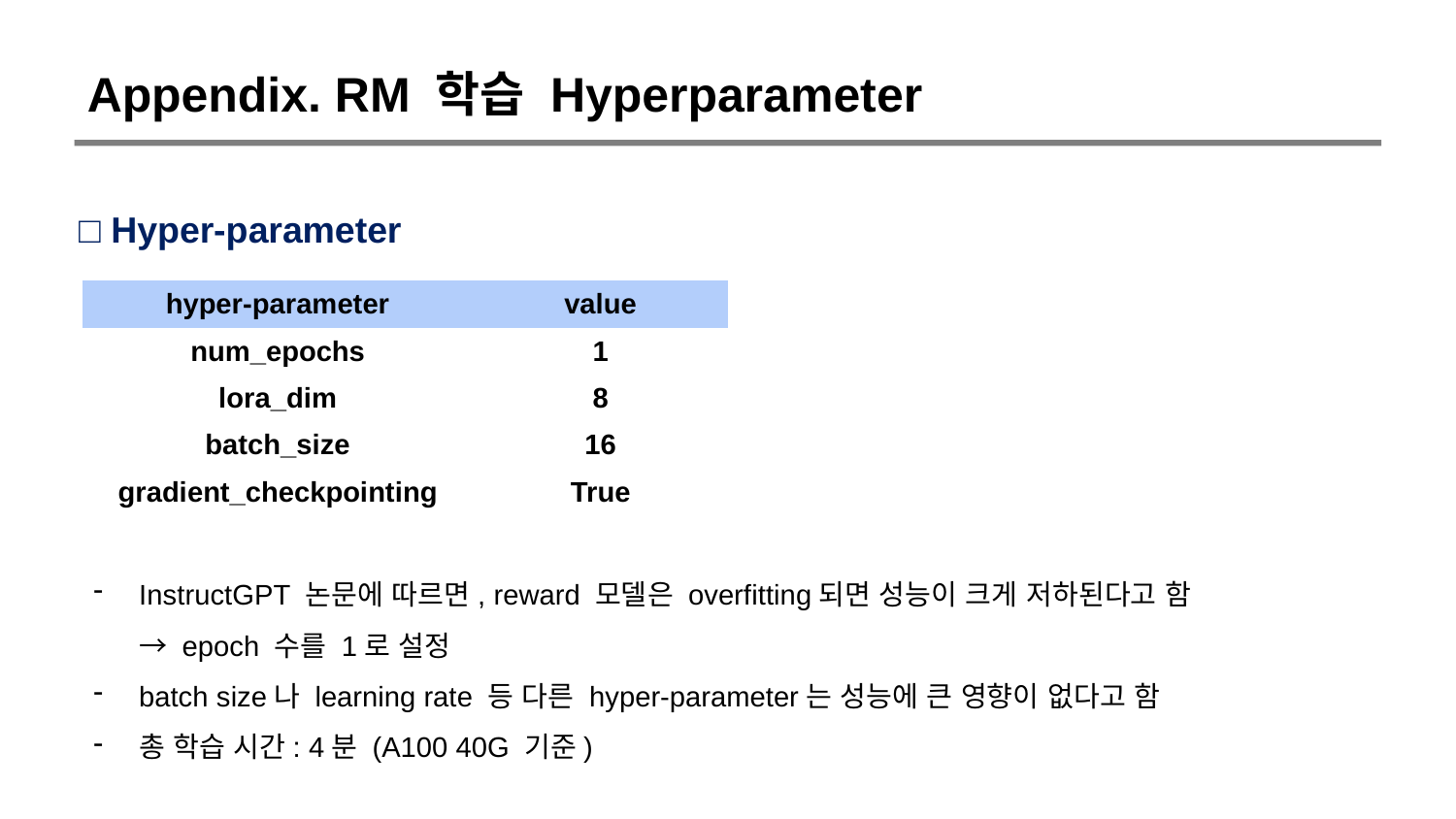

# Appendix. RM 학습 Hyperparameter
□ Hyper-parameter
| hyper-parameter | value |
| --- | --- |
| num\_epochs | 1 |
| lora\_dim | 8 |
| batch\_size | 16 |
| gradient\_checkpointing | True |
InstructGPT 논문에 따르면, reward 모델은 overfitting되면 성능이 크게 저하된다고 함
→ epoch 수를 1로 설정
batch size나 learning rate 등 다른 hyper-parameter는 성능에 큰 영향이 없다고 함
총 학습 시간: 4분 (A100 40G 기준)